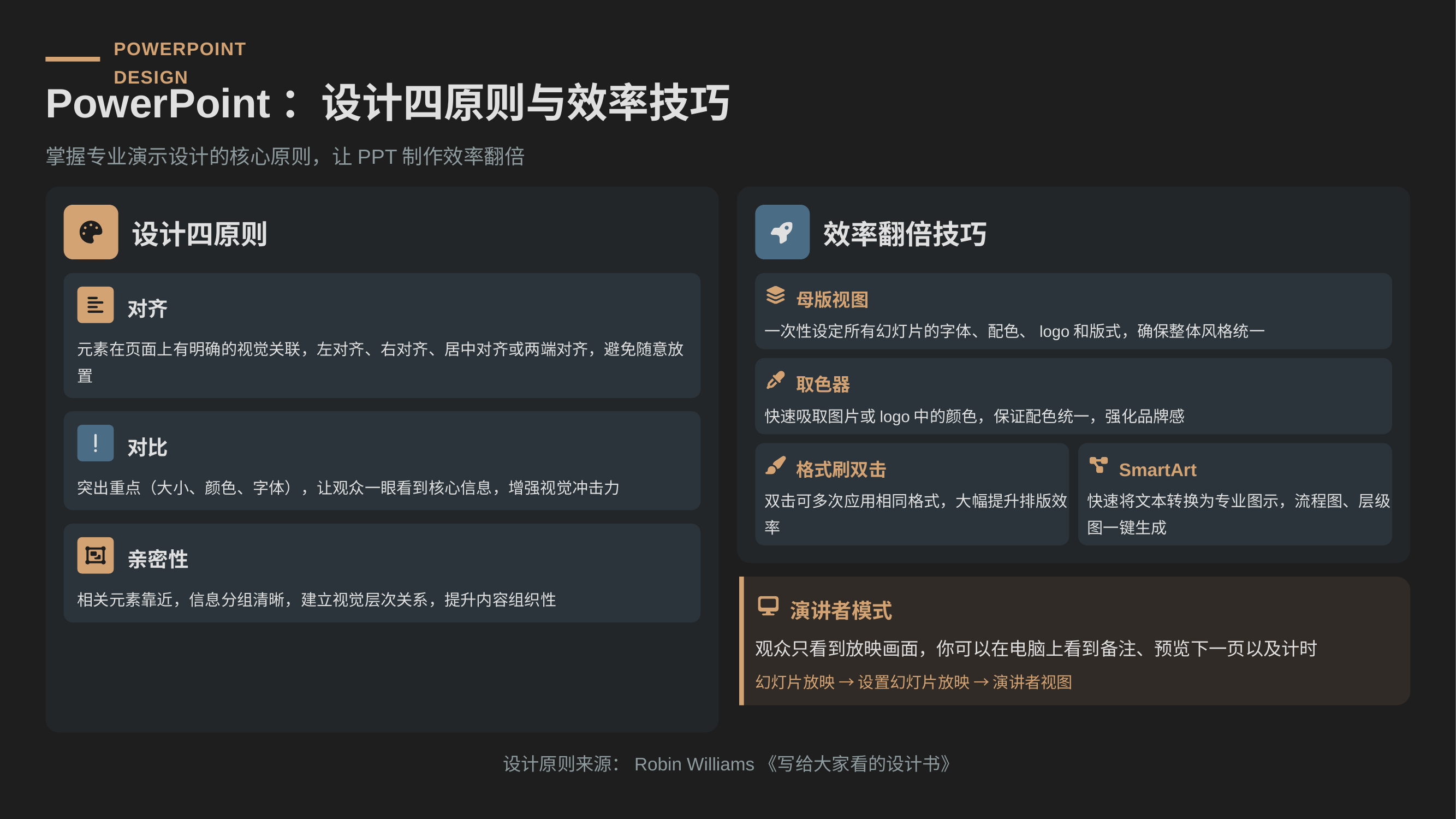

POWERPOINT DESIGN

PowerPoint：设计四原则与效率技巧
掌握专业演示设计的核心原则，让PPT制作效率翻倍

设计四原则
效率翻倍技巧

母版视图

对齐

一次性设定所有幻灯片的字体、配色、logo和版式，确保整体风格统一
元素在页面上有明确的视觉关联，左对齐、右对齐、居中对齐或两端对齐，避免随意放置

取色器

快速吸取图片或logo中的颜色，保证配色统一，强化品牌感

对比

格式刷双击
SmartArt

突出重点（大小、颜色、字体），让观众一眼看到核心信息，增强视觉冲击力
双击可多次应用相同格式，大幅提升排版效率
快速将文本转换为专业图示，流程图、层级图一键生成

亲密性

相关元素靠近，信息分组清晰，建立视觉层次关系，提升内容组织性
演讲者模式

观众只看到放映画面，你可以在电脑上看到备注、预览下一页以及计时
幻灯片放映 → 设置幻灯片放映 → 演讲者视图
设计原则来源：Robin Williams《写给大家看的设计书》